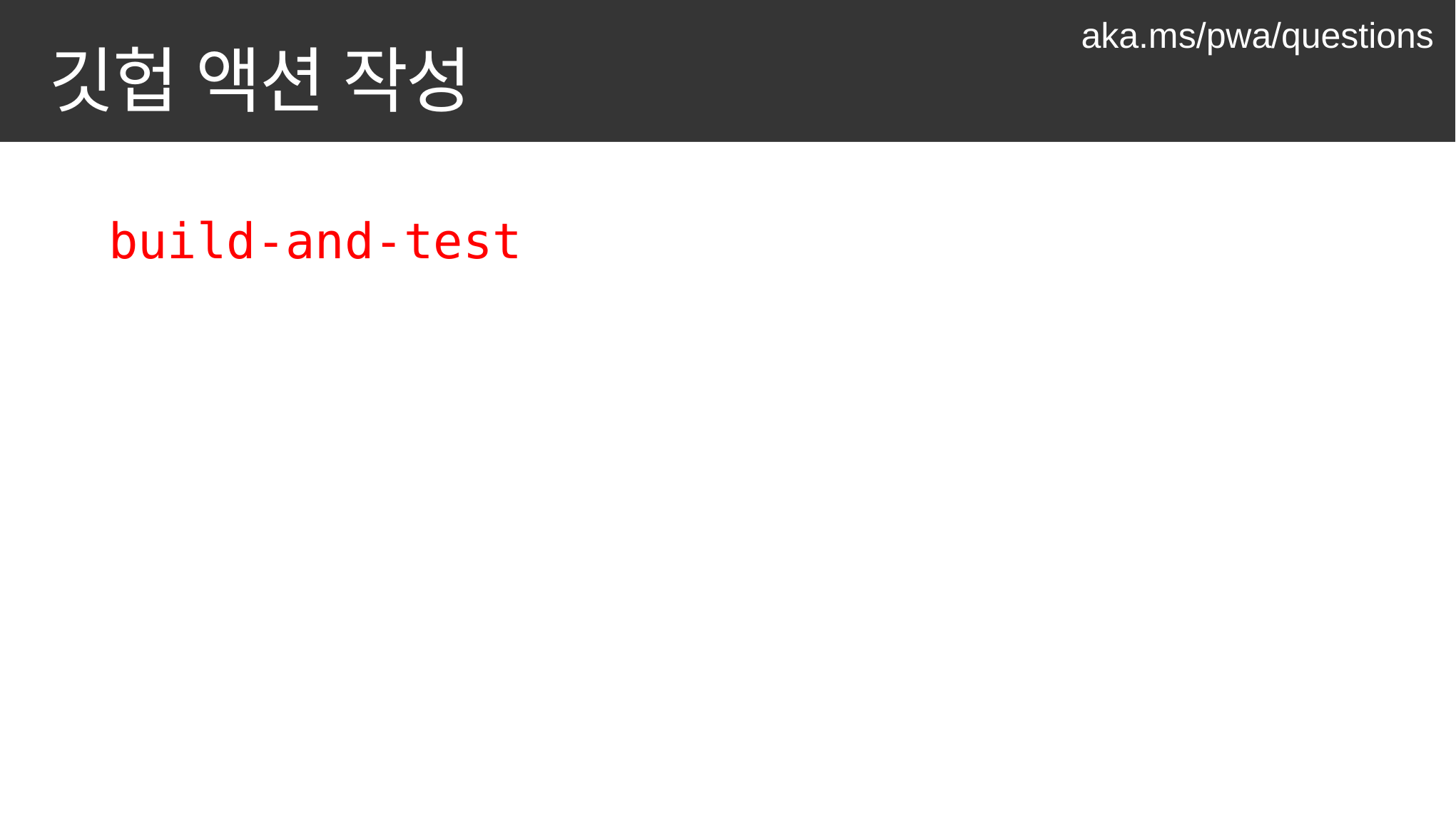

aka.ms/pwa/questions
# 깃헙 액션 작성
jobs:
  build-and-test:
    runs-on: ubuntu-latest